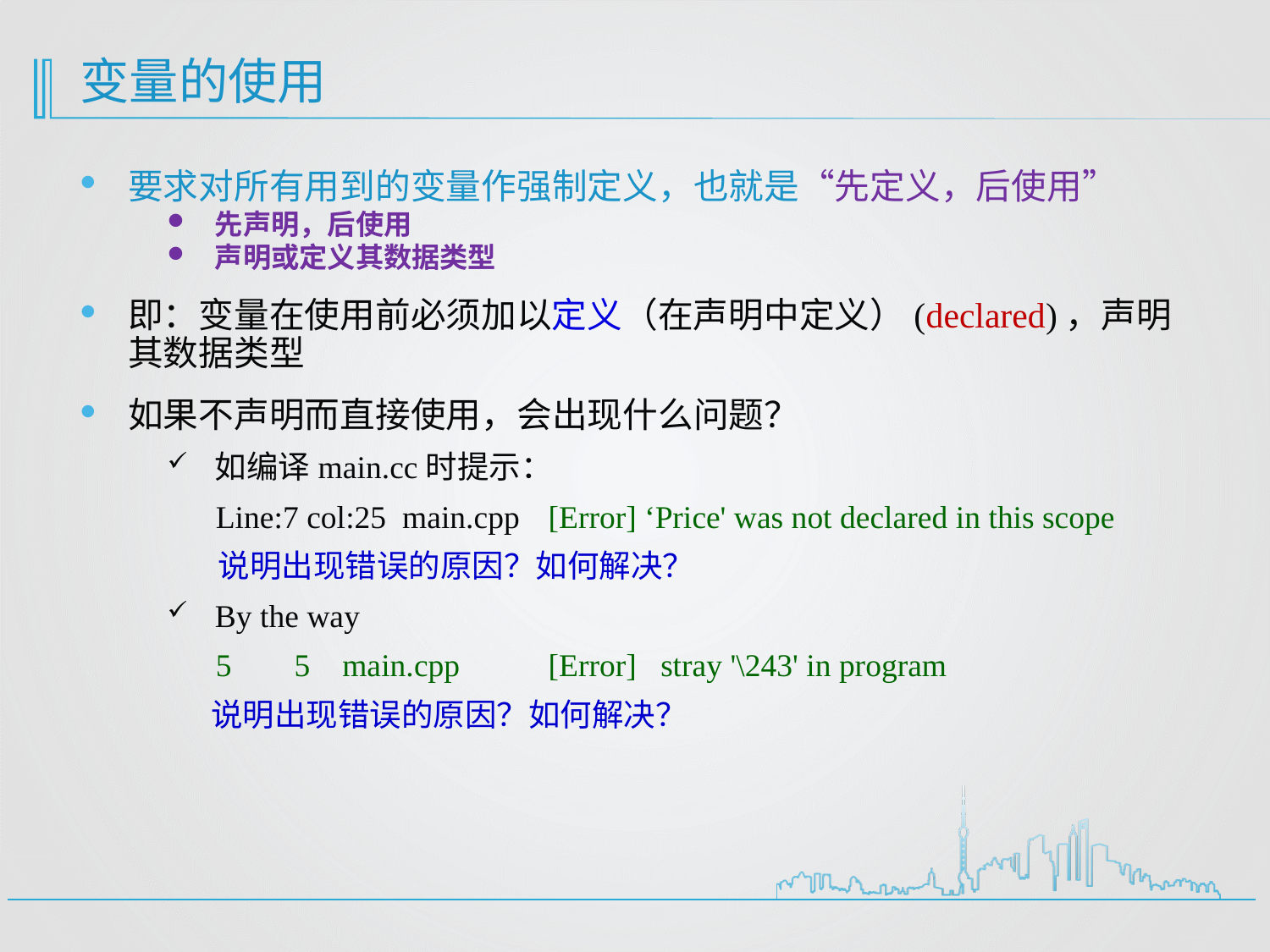

# 变量的使用
要求对所有用到的变量作强制定义，也就是“先定义，后使用”
先声明，后使用
声明或定义其数据类型
即：变量在使用前必须加以定义（在声明中定义）(declared)，声明其数据类型
如果不声明而直接使用，会出现什么问题？
如编译main.cc时提示：
      Line:7 col:25  main.cpp	[Error] ‘Price' was not declared in this scope
      说明出现错误的原因？如何解决？
By the way
      5	5    main.cpp	[Error]   stray '\243' in program
     说明出现错误的原因？如何解决？